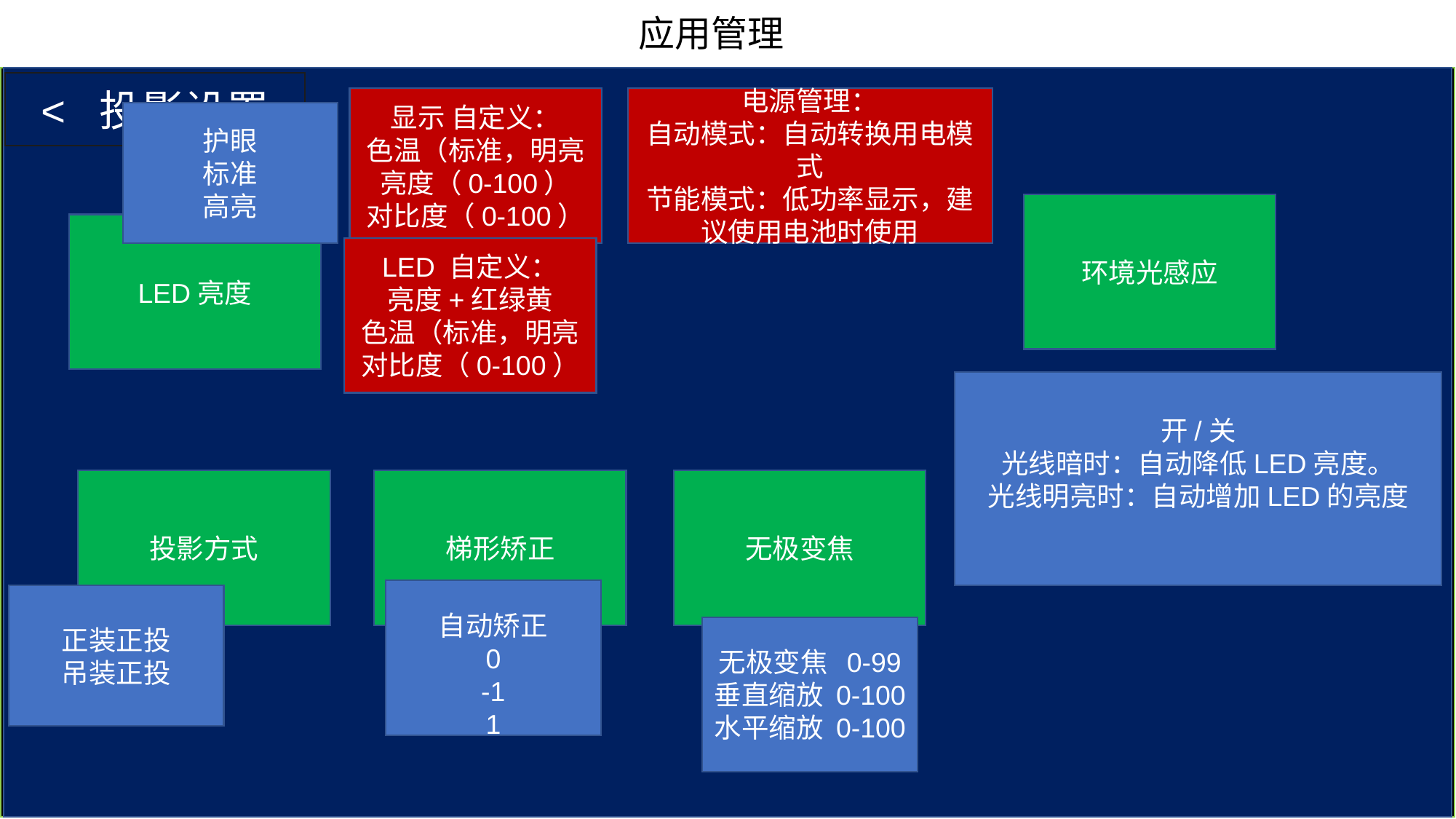

# 应用管理

<  投影设置
YOOM
显示 自定义：
色温（标准，明亮亮度（0-100）
对比度（0-100）
电源管理：
自动模式：自动转换用电模式
节能模式：低功率显示，建议使用电池时使用
护眼
标准
高亮
环境光感应
LED亮度
LED 自定义：
亮度+红绿黄
色温（标准，明亮对比度（0-100）
开/关
光线暗时：自动降低LED亮度。
光线明亮时：自动增加LED的亮度

投影方式
梯形矫正
无极变焦

自动矫正
0
-1
1
正装正投
吊装正投

无极变焦  0-99
垂直缩放 0-100
水平缩放 0-100